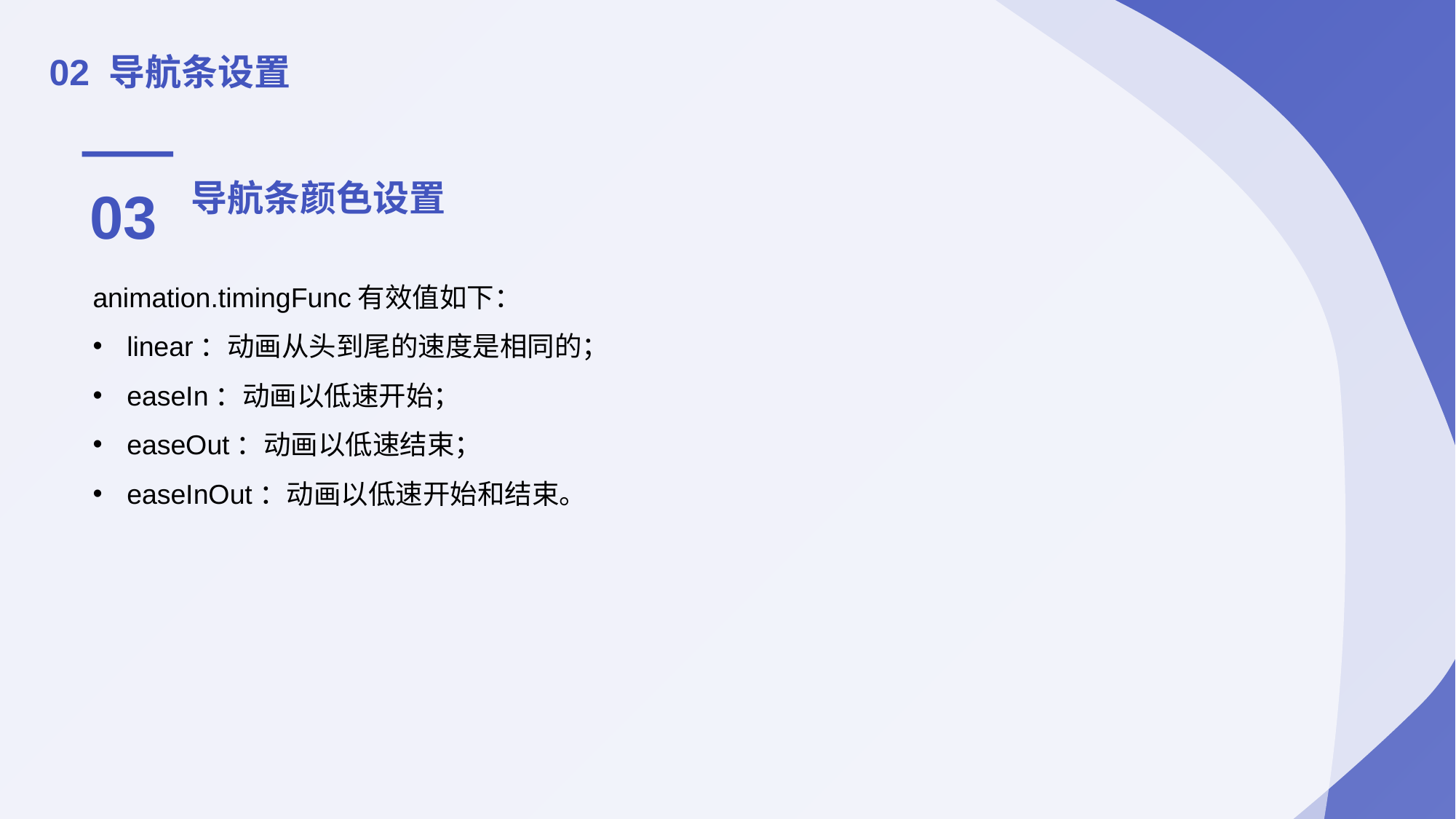

02 导航条设置
03

导航条颜色设置
animation.timingFunc有效值如下：
linear：动画从头到尾的速度是相同的；
easeIn：动画以低速开始；
easeOut：动画以低速结束；
easeInOut：动画以低速开始和结束。